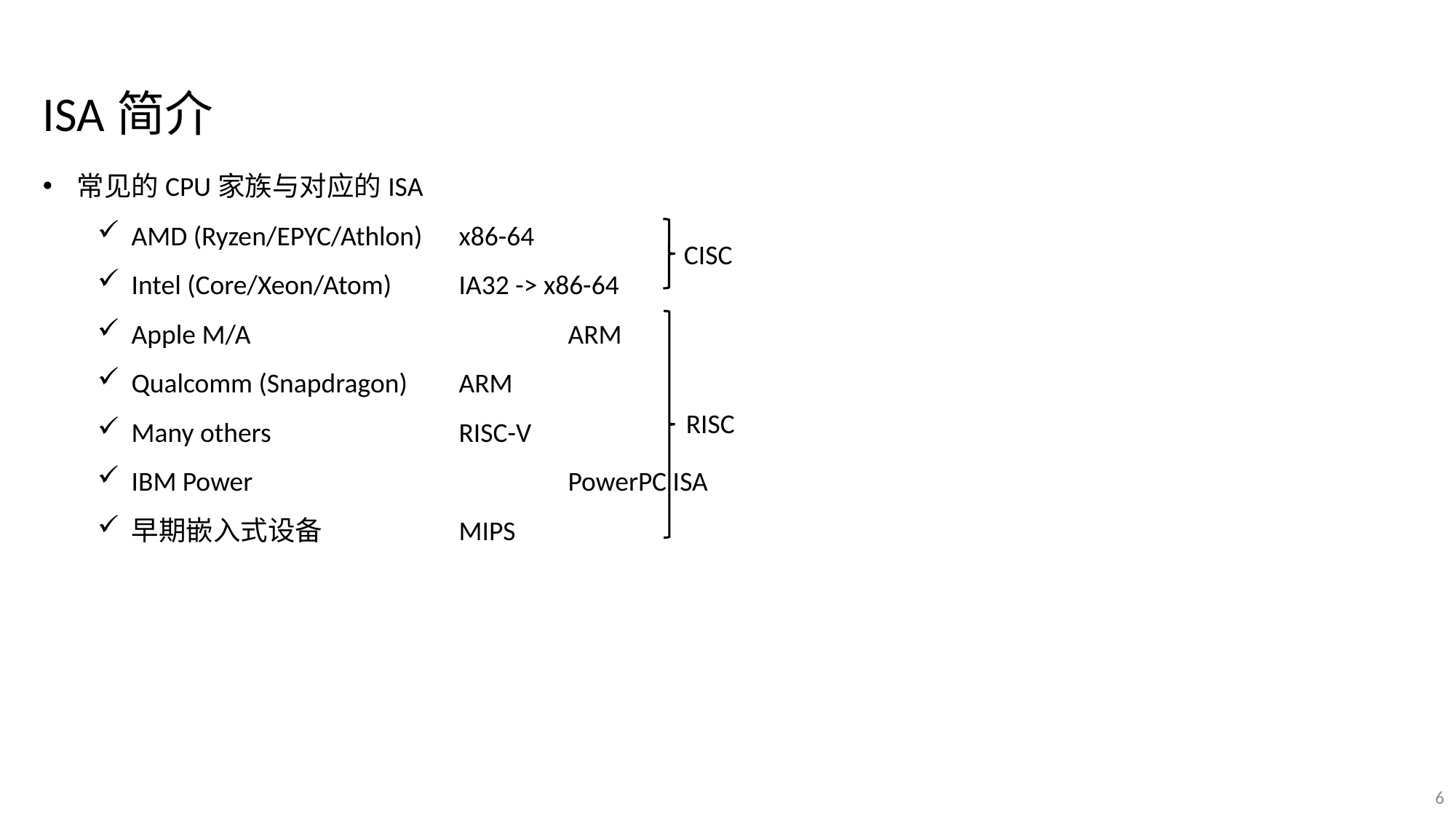

ISA简介
常见的CPU家族与对应的ISA
AMD (Ryzen/EPYC/Athlon)	x86-64
Intel (Core/Xeon/Atom)	IA32 -> x86-64
Apple M/A			ARM
Qualcomm (Snapdragon)	ARM
Many others		RISC-V
IBM Power			PowerPC ISA
早期嵌入式设备		MIPS

CISC

RISC
6